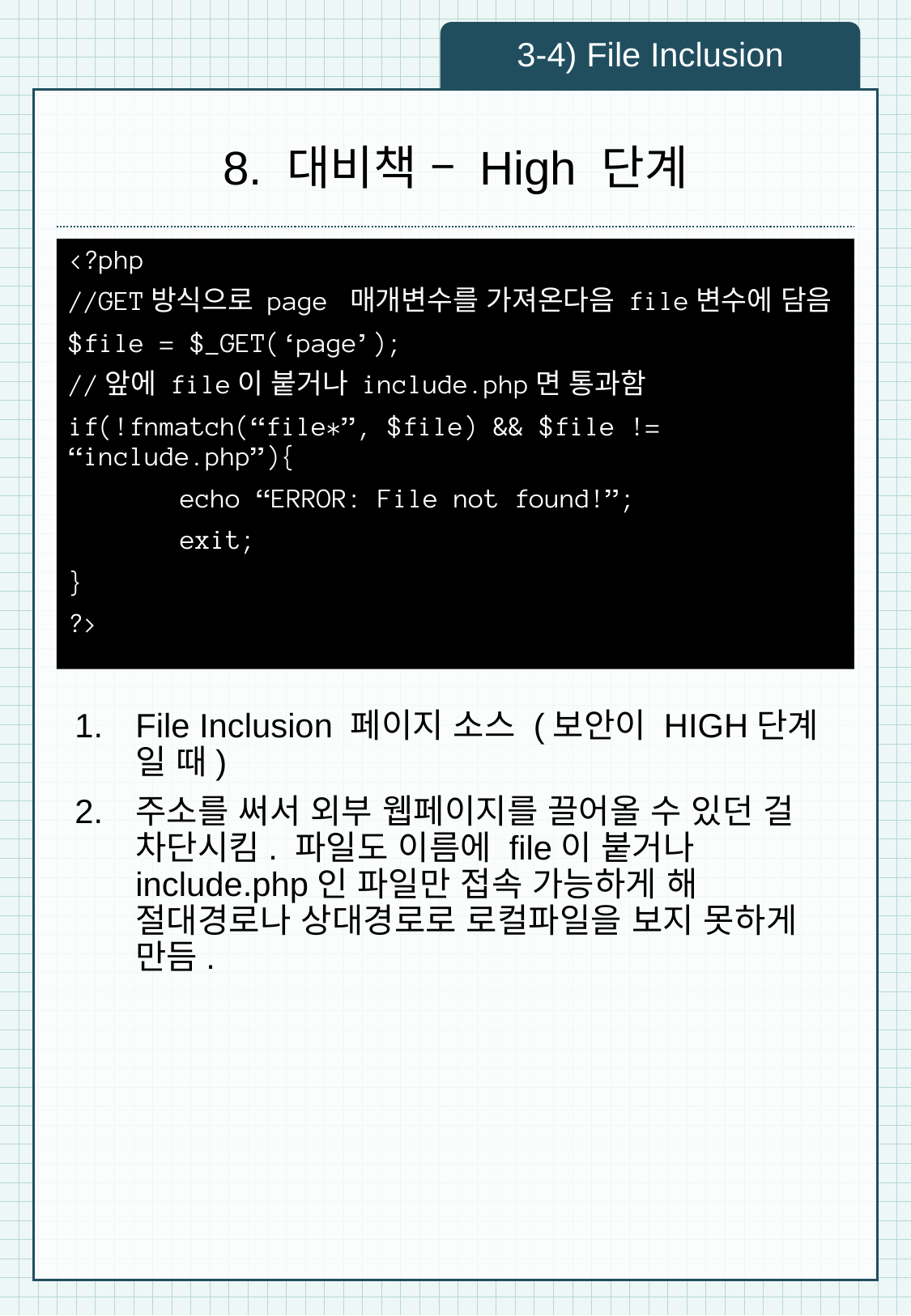

3-4) File Inclusion

# 8. 대비책 – High 단계
<?php
//GET방식으로 page 매개변수를 가져온다음 file변수에 담음
$file = $_GET(‘page’);
//앞에 file이 붙거나 include.php면 통과함
if(!fnmatch(“file*”, $file) && $file != “include.php”){
	echo “ERROR: File not found!”;
	exit;
}
?>
File Inclusion 페이지 소스 (보안이 HIGH단계 일 때)
주소를 써서 외부 웹페이지를 끌어올 수 있던 걸 차단시킴. 파일도 이름에 file이 붙거나 include.php인 파일만 접속 가능하게 해 절대경로나 상대경로로 로컬파일을 보지 못하게 만듬.